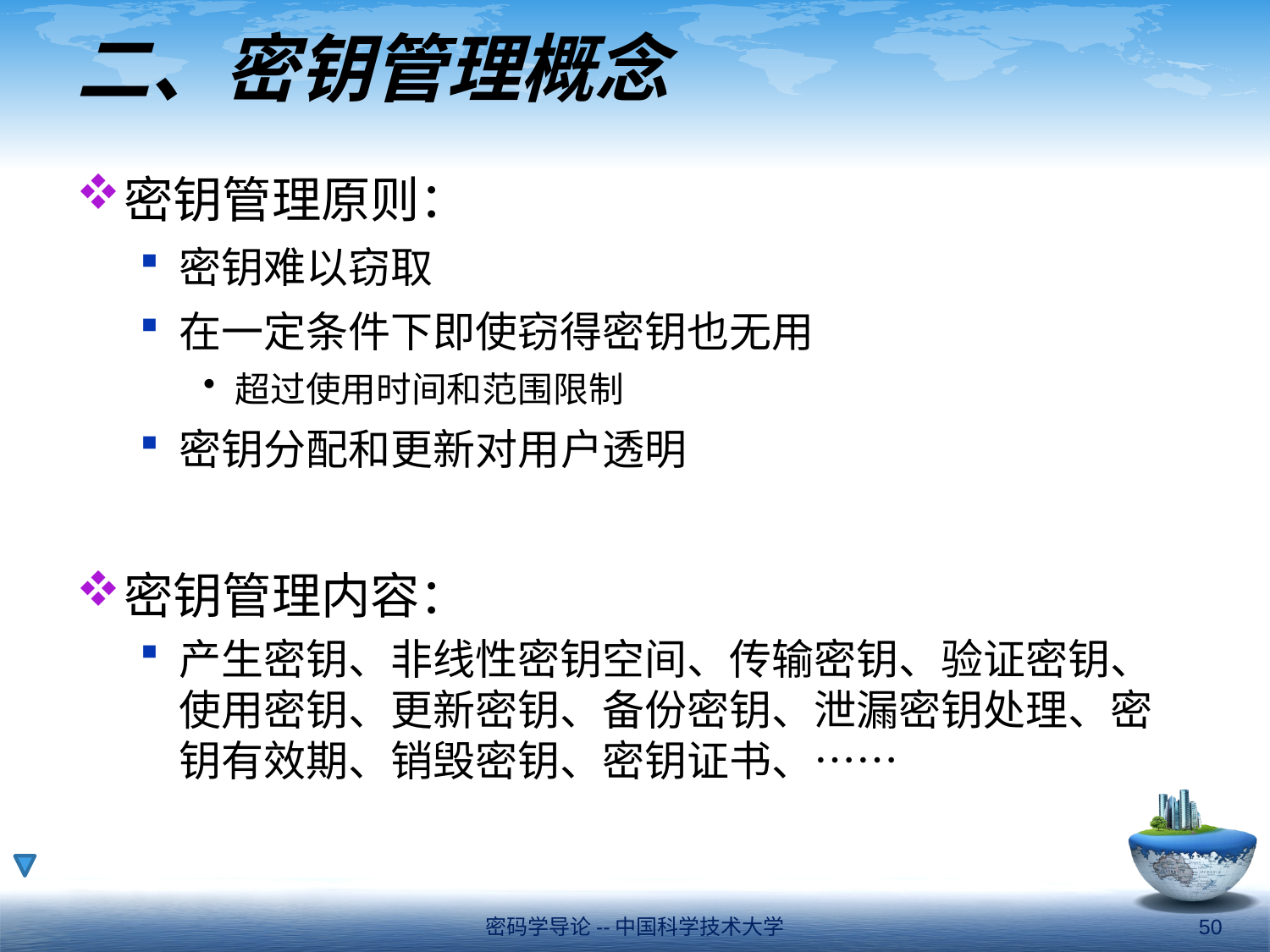

# 二、密钥管理概念
密钥管理原则：
密钥难以窃取
在一定条件下即使窃得密钥也无用
超过使用时间和范围限制
密钥分配和更新对用户透明

密钥管理内容：
产生密钥、非线性密钥空间、传输密钥、验证密钥、使用密钥、更新密钥、备份密钥、泄漏密钥处理、密钥有效期、销毁密钥、密钥证书、……

密码学导论--中国科学技术大学
50